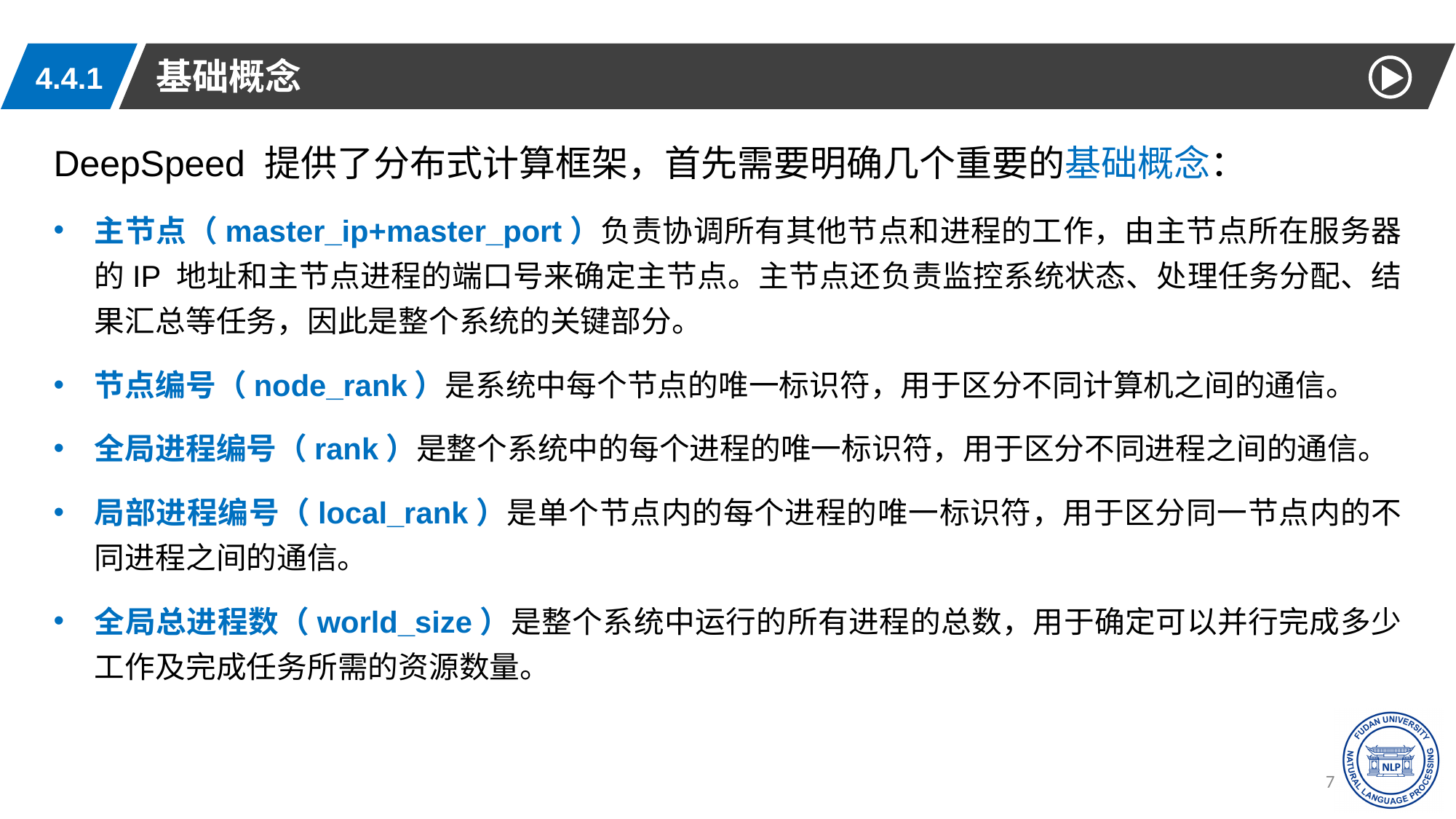

基础概念
4.4.1

DeepSpeed 提供了分布式计算框架，首先需要明确几个重要的基础概念：
主节点（master_ip+master_port）负责协调所有其他节点和进程的工作，由主节点所在服务器的IP 地址和主节点进程的端口号来确定主节点。主节点还负责监控系统状态、处理任务分配、结果汇总等任务，因此是整个系统的关键部分。
节点编号（node_rank）是系统中每个节点的唯一标识符，用于区分不同计算机之间的通信。
全局进程编号（rank）是整个系统中的每个进程的唯一标识符，用于区分不同进程之间的通信。
局部进程编号（local_rank）是单个节点内的每个进程的唯一标识符，用于区分同一节点内的不同进程之间的通信。
全局总进程数（world_size）是整个系统中运行的所有进程的总数，用于确定可以并行完成多少工作及完成任务所需的资源数量。
73